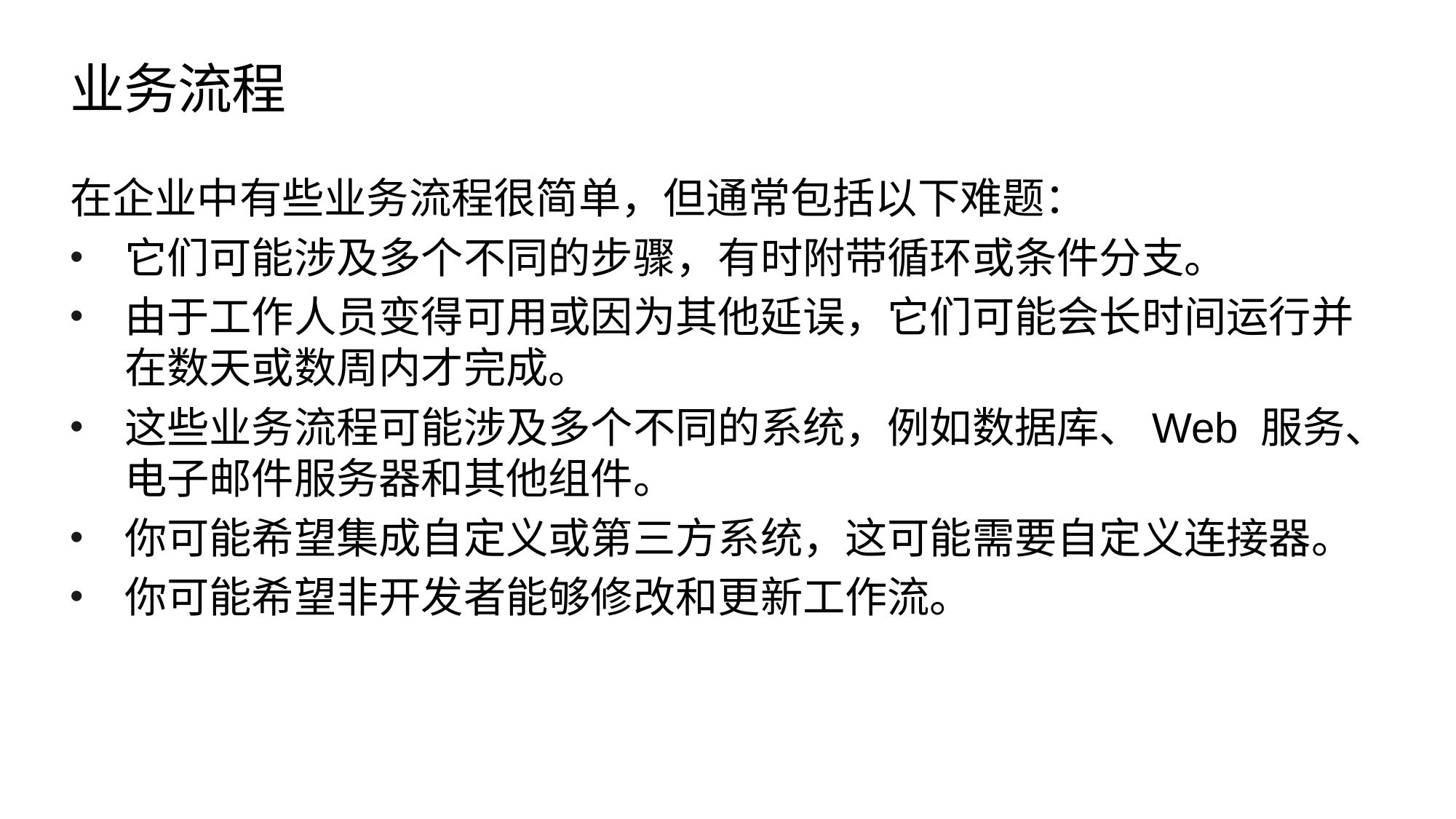

# 业务流程
在企业中有些业务流程很简单，但通常包括以下难题：
它们可能涉及多个不同的步骤，有时附带循环或条件分支。
由于工作人员变得可用或因为其他延误，它们可能会长时间运行并在数天或数周内才完成。
这些业务流程可能涉及多个不同的系统，例如数据库、Web 服务、电子邮件服务器和其他组件。
你可能希望集成自定义或第三方系统，这可能需要自定义连接器。
你可能希望非开发者能够修改和更新工作流。